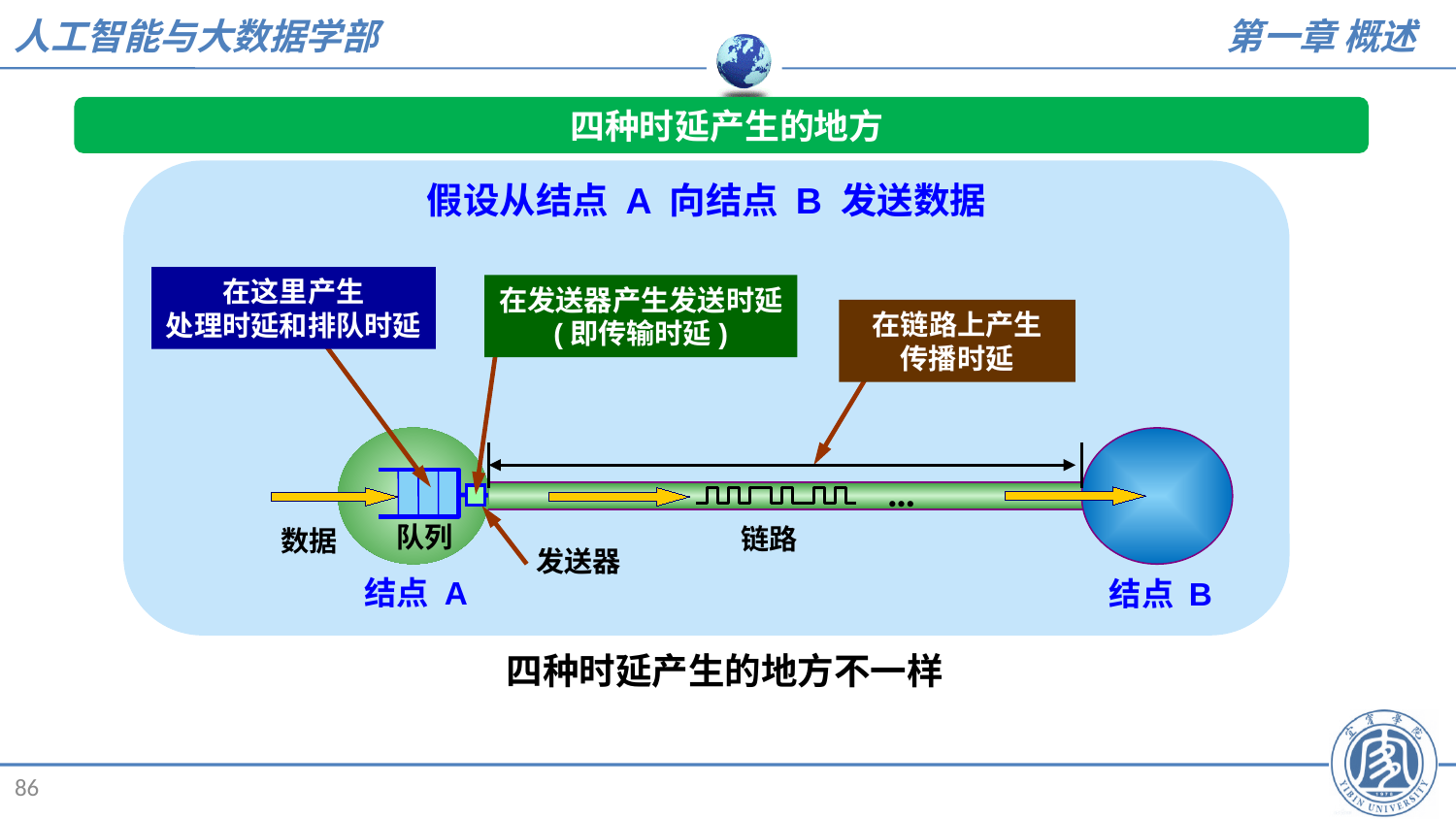

四种时延产生的地方
假设从结点 A 向结点 B 发送数据

在这里产生
处理时延和排队时延

在发送器产生发送时延
(即传输时延)

在链路上产生
传播时延

…

队列
链路
数据
发送器
结点 A
结点 B
四种时延产生的地方不一样
86